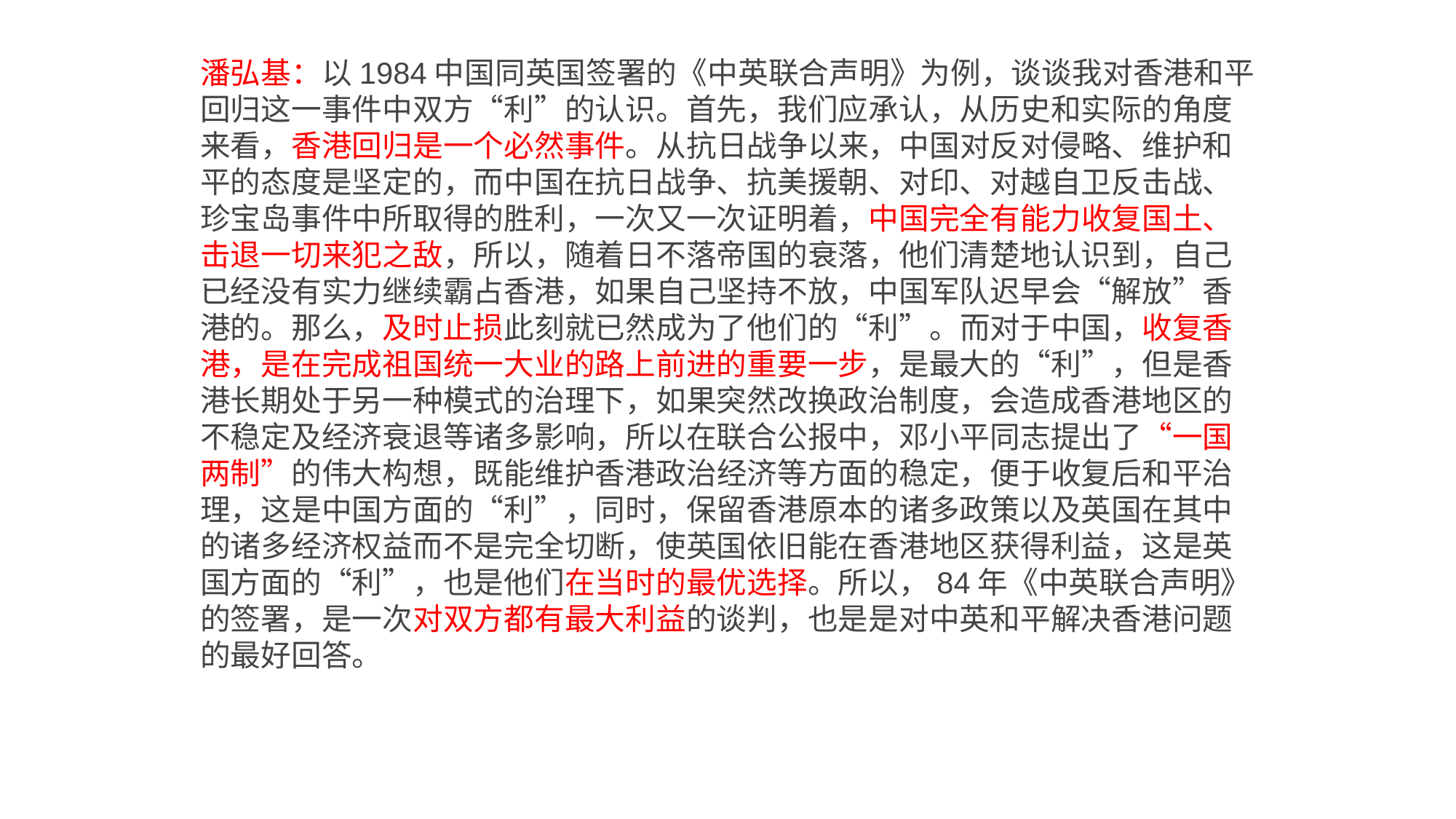

潘弘基：以1984中国同英国签署的《中英联合声明》为例，谈谈我对香港和平回归这一事件中双方“利”的认识。首先，我们应承认，从历史和实际的角度来看，香港回归是一个必然事件。从抗日战争以来，中国对反对侵略、维护和平的态度是坚定的，而中国在抗日战争、抗美援朝、对印、对越自卫反击战、珍宝岛事件中所取得的胜利，一次又一次证明着，中国完全有能力收复国土、击退一切来犯之敌，所以，随着日不落帝国的衰落，他们清楚地认识到，自己已经没有实力继续霸占香港，如果自己坚持不放，中国军队迟早会“解放”香港的。那么，及时止损此刻就已然成为了他们的“利”。而对于中国，收复香港，是在完成祖国统一大业的路上前进的重要一步，是最大的“利”，但是香港长期处于另一种模式的治理下，如果突然改换政治制度，会造成香港地区的不稳定及经济衰退等诸多影响，所以在联合公报中，邓小平同志提出了“一国两制”的伟大构想，既能维护香港政治经济等方面的稳定，便于收复后和平治理，这是中国方面的“利”，同时，保留香港原本的诸多政策以及英国在其中的诸多经济权益而不是完全切断，使英国依旧能在香港地区获得利益，这是英国方面的“利”，也是他们在当时的最优选择。所以，84年《中英联合声明》的签署，是一次对双方都有最大利益的谈判，也是是对中英和平解决香港问题的最好回答。